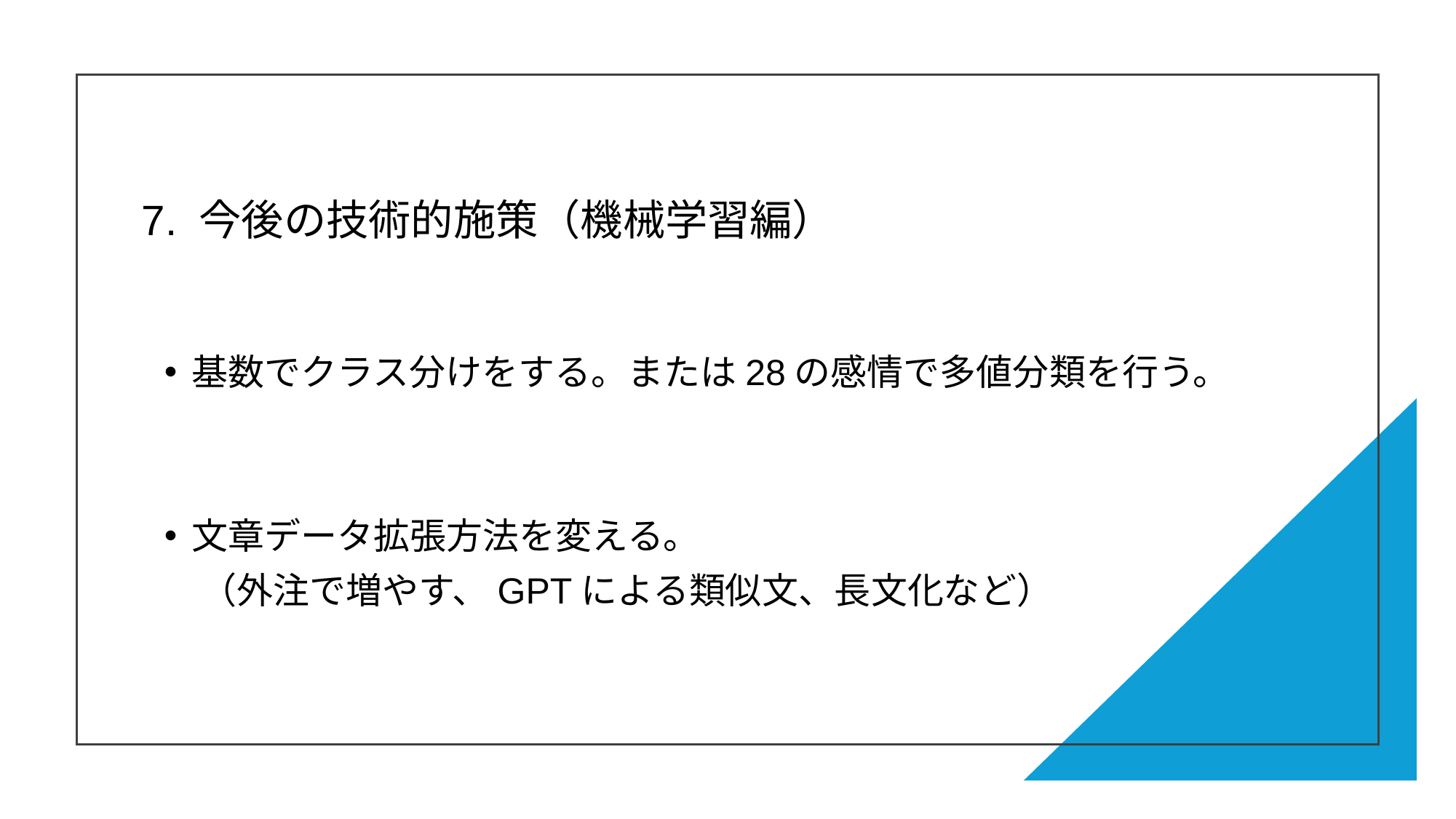

# 7. 今後の技術的施策（機械学習編）

基数でクラス分けをする。または28の感情で多値分類を行う。

文章データ拡張方法を変える。
　（外注で増やす、GPTによる類似文、長文化など）

18